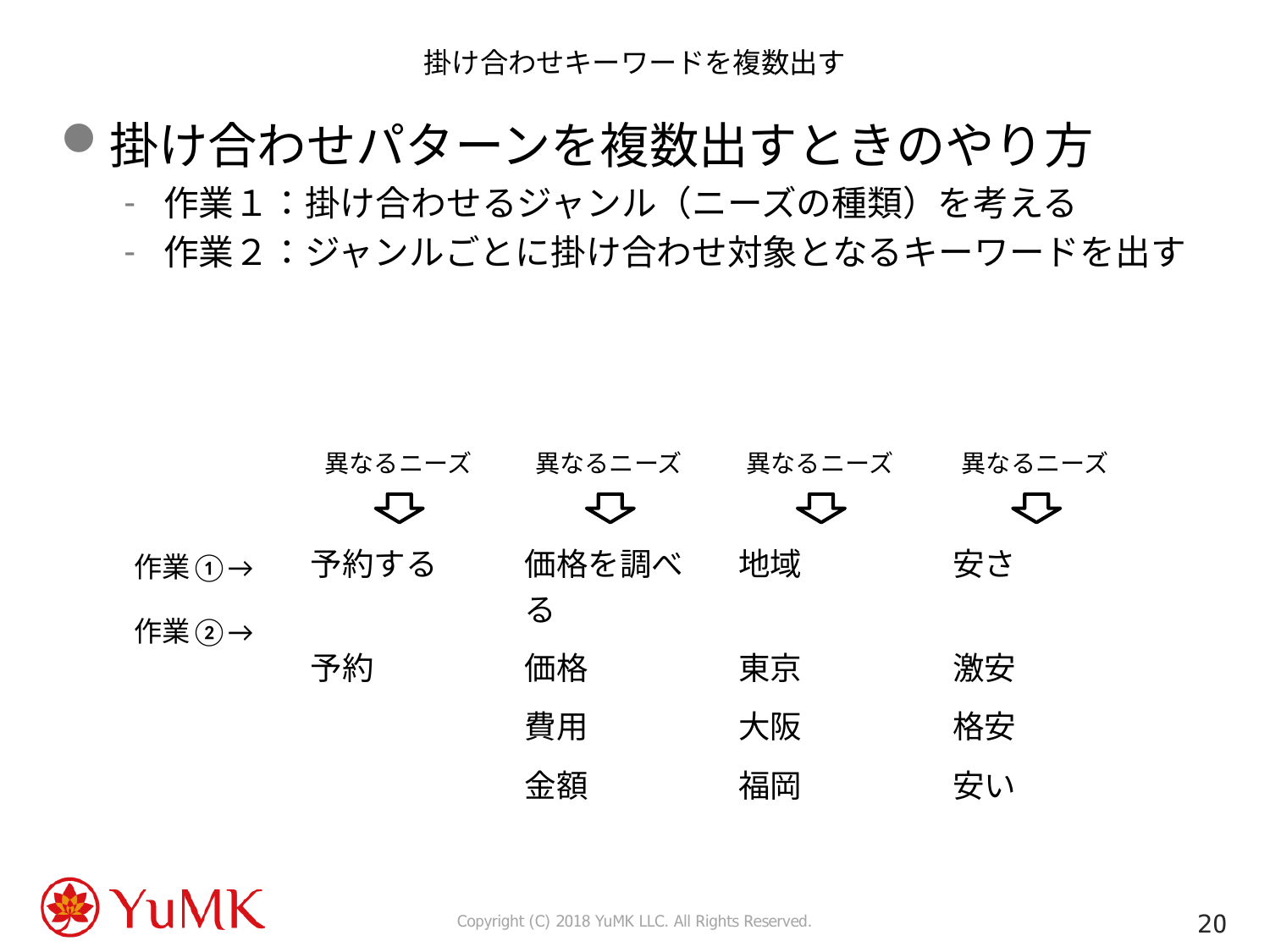

# 掛け合わせキーワードを複数出す
掛け合わせパターンを複数出すときのやり方
作業１：掛け合わせるジャンル（ニーズの種類）を考える
作業２：ジャンルごとに掛け合わせ対象となるキーワードを出す
異なるニーズ
異なるニーズ
異なるニーズ
異なるニーズ

| 予約する | 価格を調べる | 地域 | 安さ |
| --- | --- | --- | --- |
| 予約 | 価格 | 東京 | 激安 |
|  | 費用 | 大阪 | 格安 |
|  | 金額 | 福岡 | 安い |
作業①→
作業②→
20